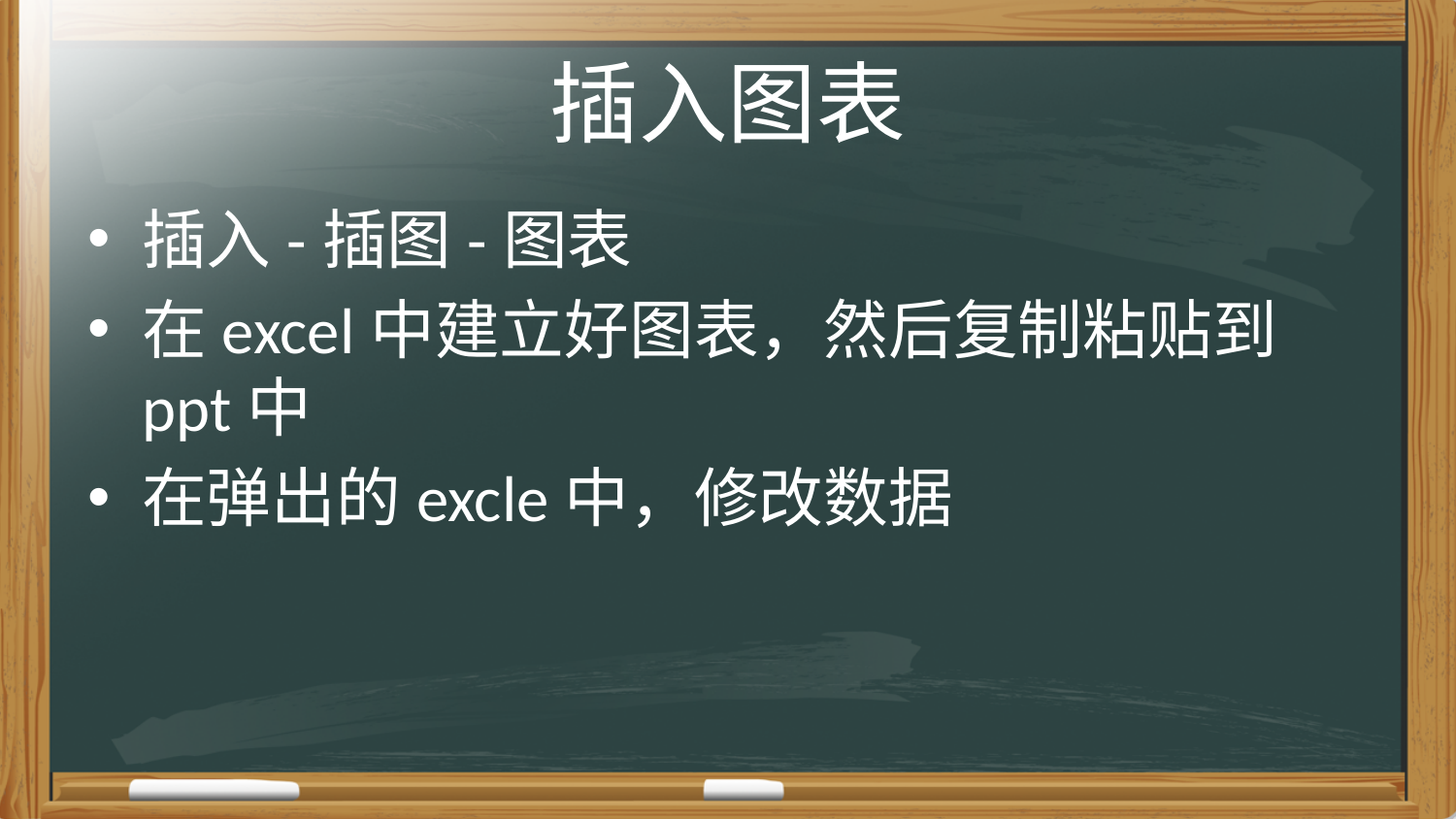

# 插入图表
插入-插图-图表
在excel中建立好图表，然后复制粘贴到ppt中
在弹出的excle中，修改数据